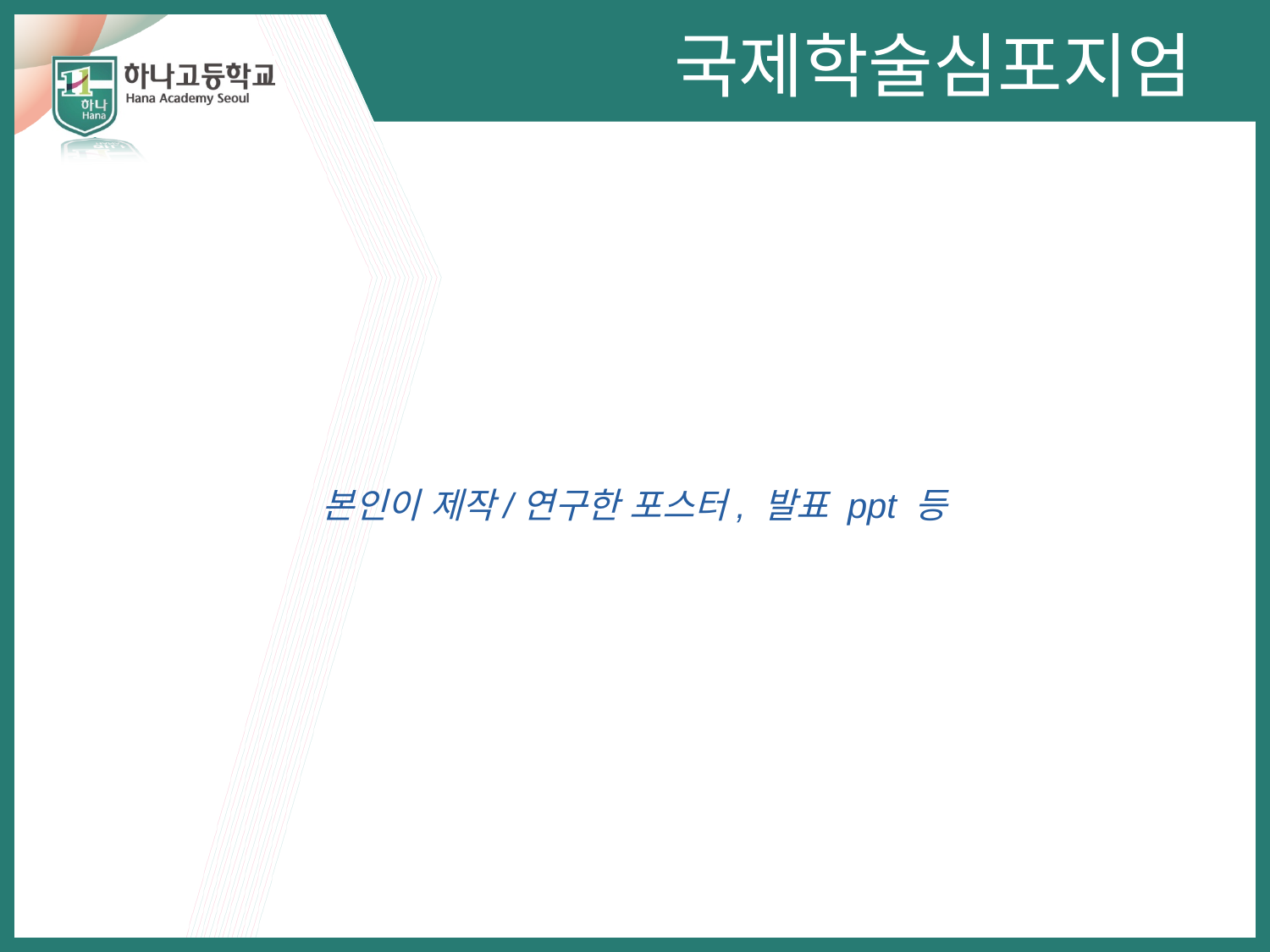

국제학술심포지엄
본인이 제작/연구한 포스터, 발표 ppt 등